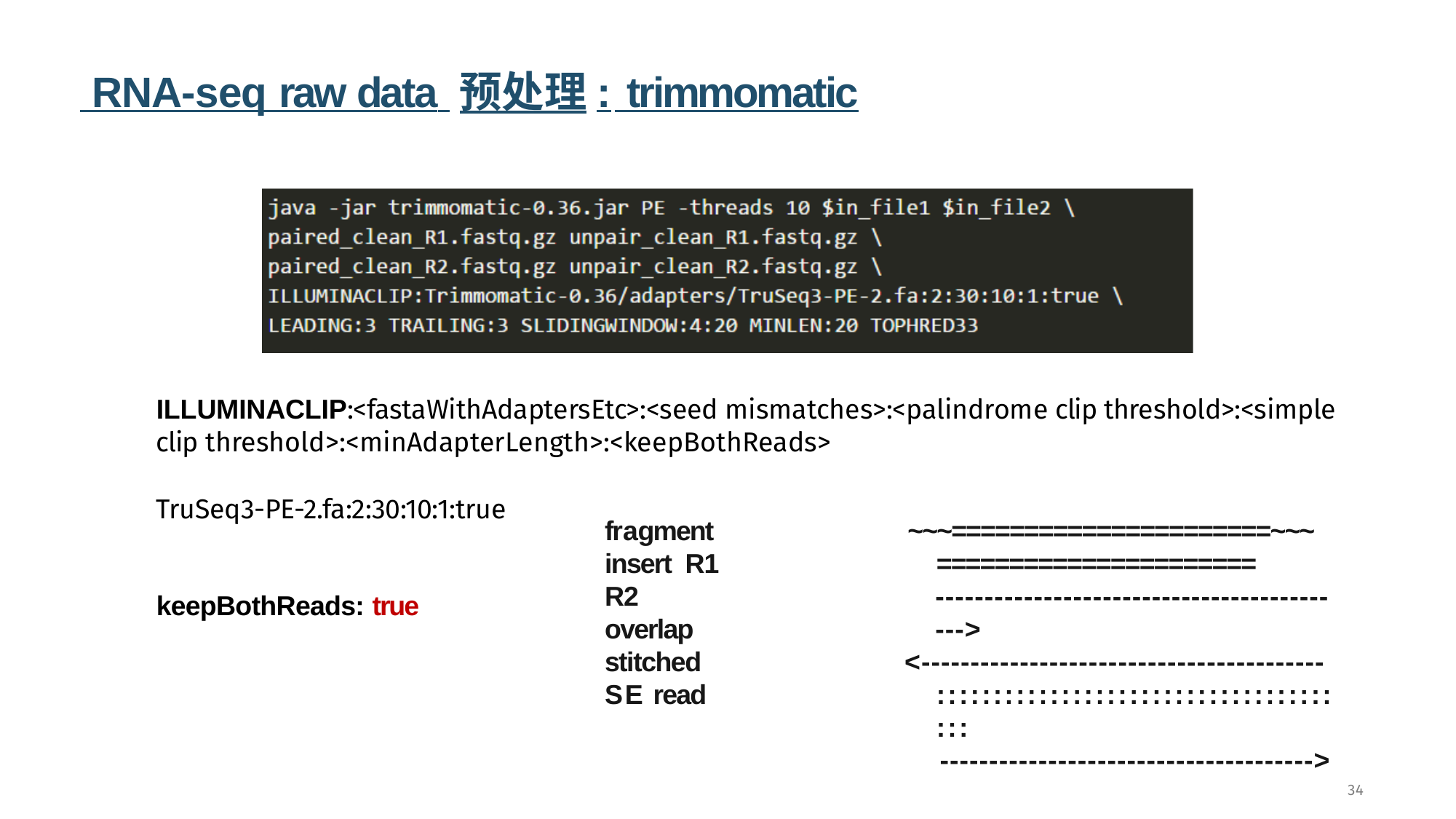

# RNA-seq raw data 预处理: trimmomatic

ILLUMINACLIP:<fastaWithAdaptersEtc>:<seed mismatches>:<palindrome clip threshold>:<simple  clip threshold>:<minAdapterLength>:<keepBothReads>

TruSeq3-PE-2.fa:2:30:10:1:true
fragment  insert  R1
R2
overlap
stitched SE read
~~~======================~~~
======================
------------------------------------------->
<-----------------------------------------
::::::::::::::::::::::::::::::::::::::
-------------------------------------->
keepBothReads: true
34